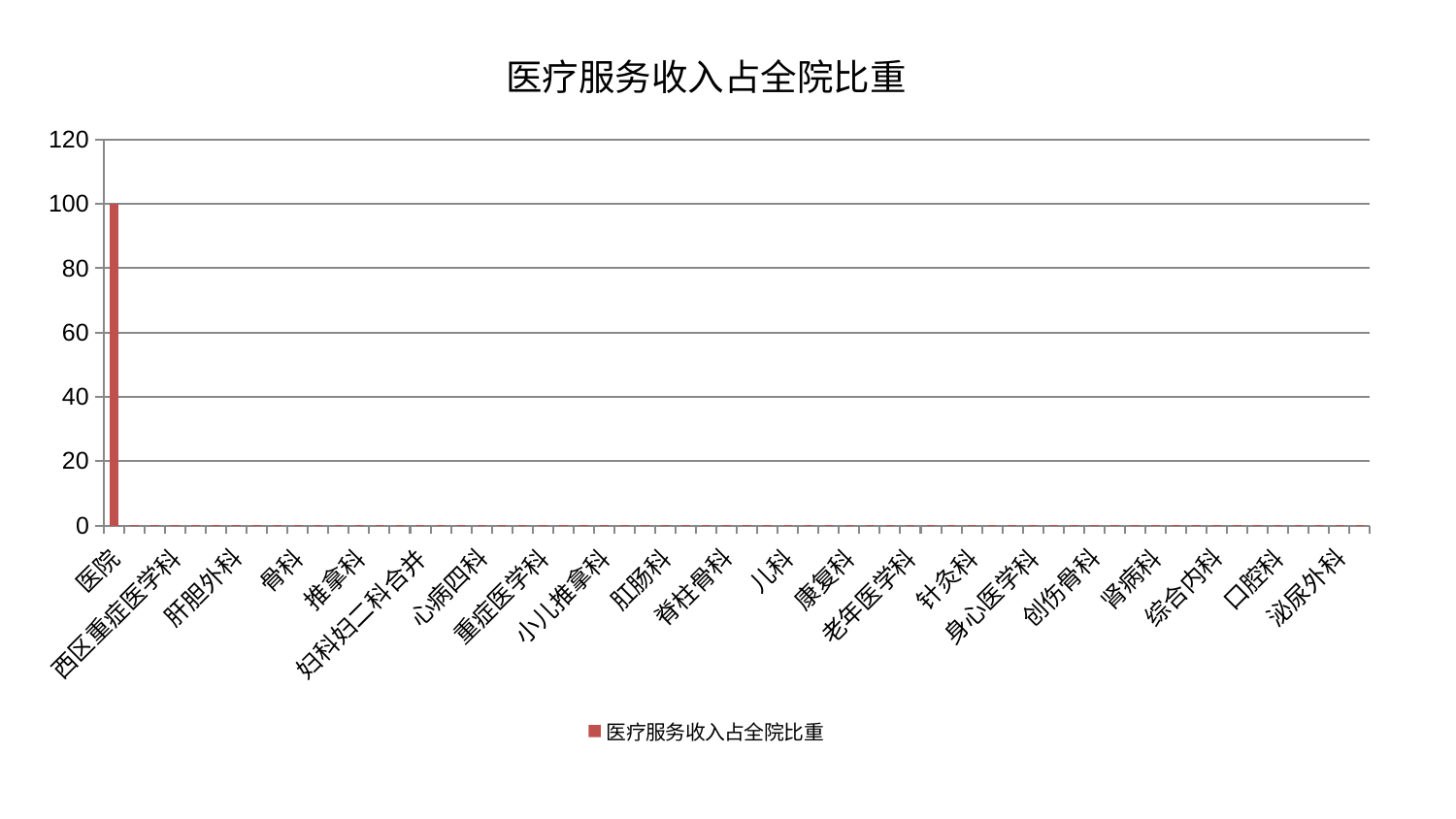

### Chart: 医疗服务收入占全院比重

| Category | 医疗服务收入占全院比重 |
|---|---|
| 医院 | 100.0 |
| 肾脏内科 | 0.002353536246687209 |
| 脑病三科 | 0.002342972393802338 |
| 西区重症医学科 | 0.002308309791256817 |
| 眼科 | 0.0022837437996912004 |
| 美容皮肤科 | 0.0021898677592252836 |
| 肝胆外科 | 0.002179693376554074 |
| 呼吸内科 | 0.0021536086046471817 |
| 脾胃病科 | 0.002109579596920899 |
| 骨科 | 0.0020168686893292506 |
| 胸外科 | 0.0019934170172323717 |
| 神经外科 | 0.0019480255383919603 |
| 推拿科 | 0.0019181836707839977 |
| 神经内科 | 0.0019000308888857391 |
| 周围血管科 | 0.001881700579590766 |
| 妇科妇二科合并 | 0.0017708270375624878 |
| 皮肤科 | 0.00170239509578099 |
| 心血管内科 | 0.0016786880806773348 |
| 心病四科 | 0.0016430605713377705 |
| 心病一科 | 0.0016327705475510878 |
| 产科 | 0.0014985203175062732 |
| 重症医学科 | 0.0014697880136138887 |
| 治未病中心 | 0.0013960208463433899 |
| 脑病二科 | 0.001387385650920464 |
| 小儿推拿科 | 0.0013662963509971766 |
| 乳腺甲状腺外科 | 0.0013305349176006823 |
| 耳鼻喉科 | 0.001296004012556805 |
| 肛肠科 | 0.0012948739679188208 |
| 消化内科 | 0.0012342566820283825 |
| 普通外科 | 0.0012083068930581718 |
| 脊柱骨科 | 0.001178538672511651 |
| 心病三科 | 0.0011505341143540628 |
| 关节骨科 | 0.0011418528621842364 |
| 儿科 | 0.001137906110844592 |
| 小儿骨科 | 0.001100785589178433 |
| 显微骨科 | 0.001072900476182333 |
| 康复科 | 0.0010716941774402112 |
| 风湿病科 | 0.0010684036140399253 |
| 妇二科 | 0.0010363957239562557 |
| 老年医学科 | 0.0009156805848382715 |
| 脾胃科消化科合并 | 0.0008656366819508113 |
| 中医经典科 | 0.0008413274991688514 |
| 针灸科 | 0.0008156579816444893 |
| 微创骨科 | 0.0007906065365974811 |
| 东区重症医学科 | 0.0007119869114006579 |
| 身心医学科 | 0.0006262501937388447 |
| 心病二科 | 0.0005245096106680059 |
| 脑病一科 | 0.0005051635485865523 |
| 创伤骨科 | 0.0005026895762030743 |
| 妇科 | 0.0004902974536261558 |
| 运动损伤骨科 | 0.00027070828392883594 |
| 肾病科 | 0.0002629517844863913 |
| 东区肾病科 | 0.00021112313632441944 |
| 肿瘤内科 | 0.0002066575849086537 |
| 综合内科 | 0.00020437755921573624 |
| 血液科 | 0.00012271269287561243 |
| 内分泌科 | 0.0001159718489755352 |
| 口腔科 | 9.17110418771916e-05 |
| 男科 | 9.103834985670099e-05 |
| 肝病科 | 7.347905545187223e-05 |
| 泌尿外科 | 7.338414589400224e-05 |
| 中医外治中心 | 5.6772300053517146e-05 |
242